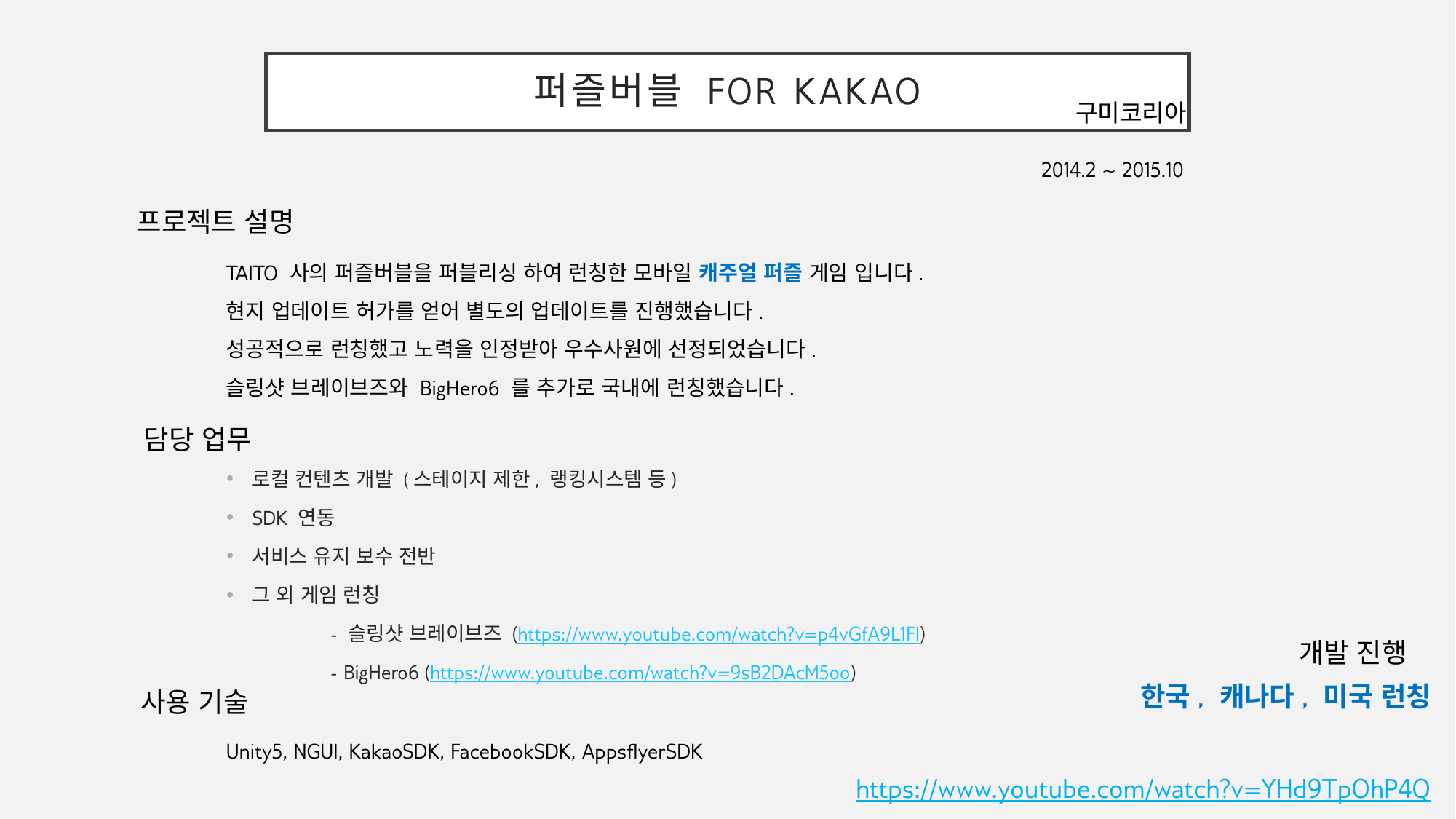

# 퍼즐버블 for kakao
구미코리아
2014.2 ~ 2015.10
프로젝트 설명
TAITO 사의 퍼즐버블을 퍼블리싱 하여 런칭한 모바일 캐주얼 퍼즐 게임 입니다.
현지 업데이트 허가를 얻어 별도의 업데이트를 진행했습니다.
성공적으로 런칭했고 노력을 인정받아 우수사원에 선정되었습니다.
슬링샷 브레이브즈와 BigHero6 를 추가로 국내에 런칭했습니다.
담당 업무
로컬 컨텐츠 개발 (스테이지 제한, 랭킹시스템 등)
SDK 연동
서비스 유지 보수 전반
그 외 게임 런칭
 	- 슬링샷 브레이브즈 (https://www.youtube.com/watch?v=p4vGfA9L1FI)
 	- BigHero6 (https://www.youtube.com/watch?v=9sB2DAcM5oo)
개발 진행
한국, 캐나다, 미국 런칭
사용 기술
Unity5, NGUI, KakaoSDK, FacebookSDK, AppsflyerSDK
https://www.youtube.com/watch?v=YHd9TpOhP4Q